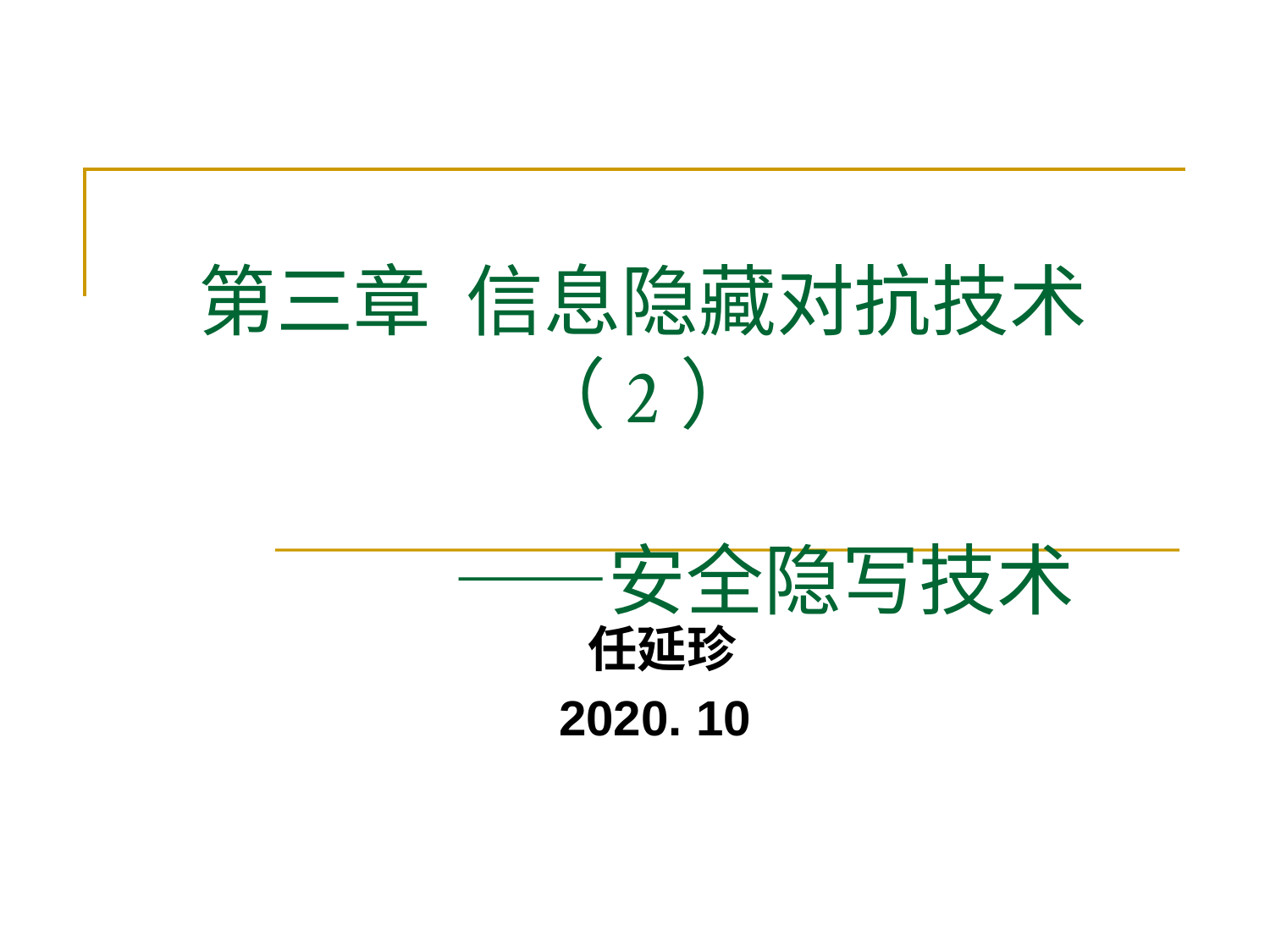

# 第三章  信息隐藏对抗技术（2） ——安全隐写技术
任延珍
2020. 10